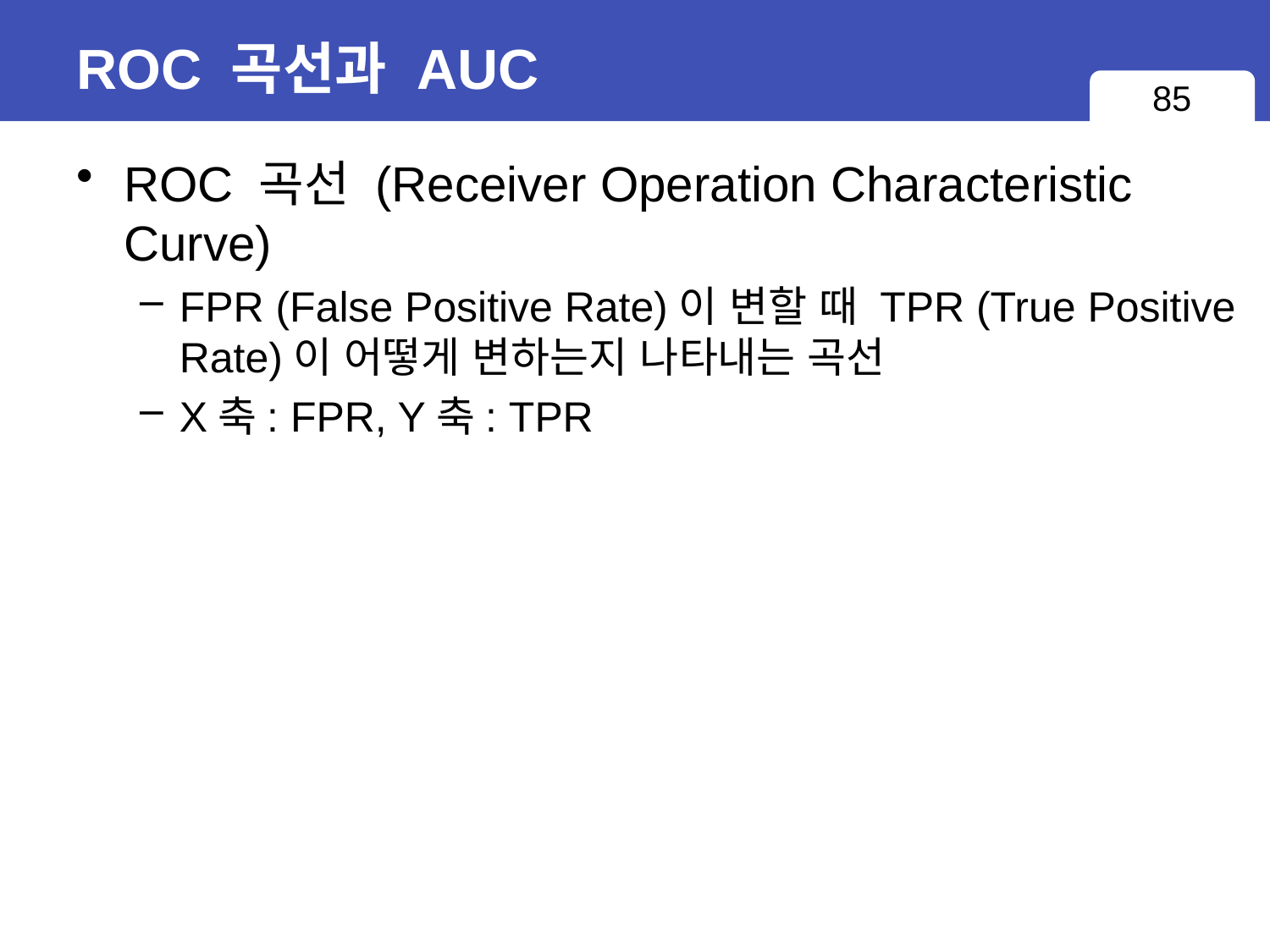

# ROC 곡선과 AUC
85
ROC 곡선 (Receiver Operation Characteristic Curve)
FPR (False Positive Rate)이 변할 때 TPR (True Positive Rate)이 어떻게 변하는지 나타내는 곡선
X축: FPR, Y축: TPR